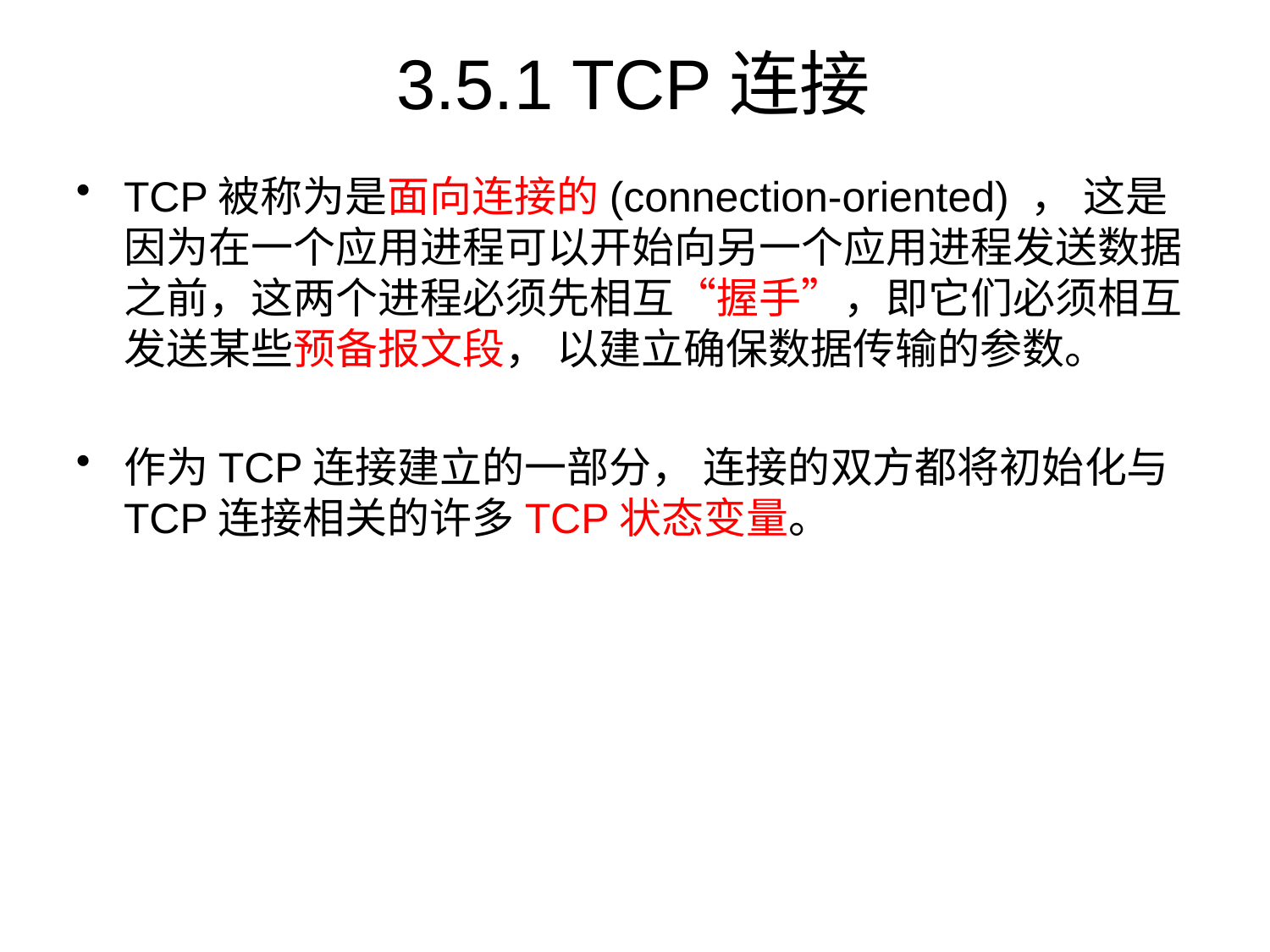

# 3.5.1 TCP连接
TCP被称为是面向连接的(connection-oriented) ， 这是因为在一个应用进程可以开始向另一个应用进程发送数据之前，这两个进程必须先相互“握手”，即它们必须相互发送某些预备报文段， 以建立确保数据传输的参数。

作为TCP连接建立的一部分， 连接的双方都将初始化与TCP连接相关的许多TCP状态变量。